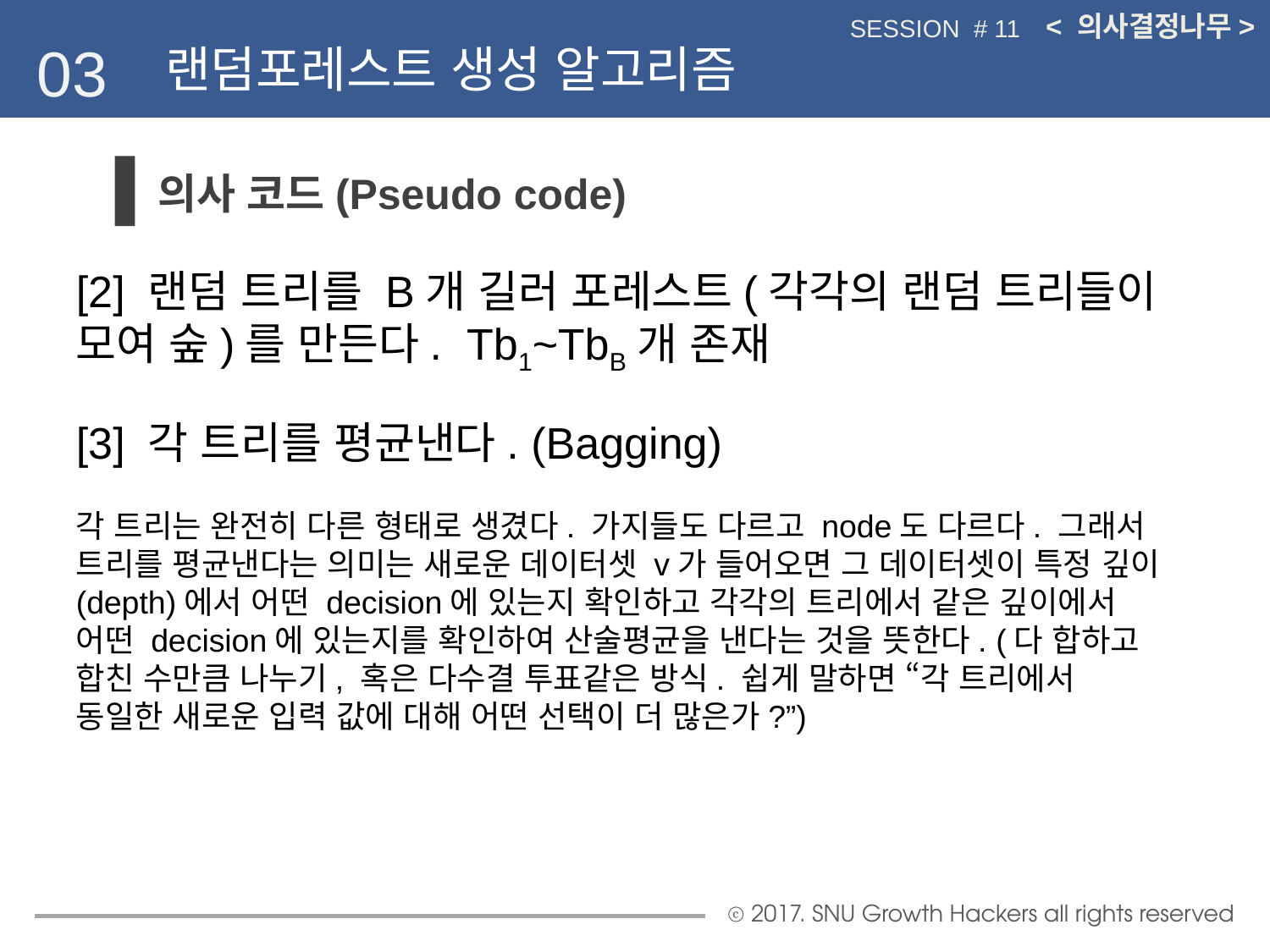

< 의사결정나무>
SESSION  # 11
03
랜덤포레스트 생성 알고리즘

의사 코드(Pseudo code)
[2] 랜덤 트리를 B개 길러 포레스트(각각의 랜덤 트리들이 모여 숲)를 만든다.  Tb1~TbB개 존재

[3] 각 트리를 평균낸다. (Bagging)

각 트리는 완전히 다른 형태로 생겼다. 가지들도 다르고 node도 다르다. 그래서 트리를 평균낸다는 의미는 새로운 데이터셋 v가 들어오면 그 데이터셋이 특정 깊이(depth)에서 어떤 decision에 있는지 확인하고 각각의 트리에서 같은 깊이에서 어떤 decision에 있는지를 확인하여 산술평균을 낸다는 것을 뜻한다. (다 합하고 합친 수만큼 나누기, 혹은 다수결 투표같은 방식. 쉽게 말하면 “각 트리에서 동일한 새로운 입력 값에 대해 어떤 선택이 더 많은가?”)

ⓒ 2017. SNU Growth Hackers all rights reserved